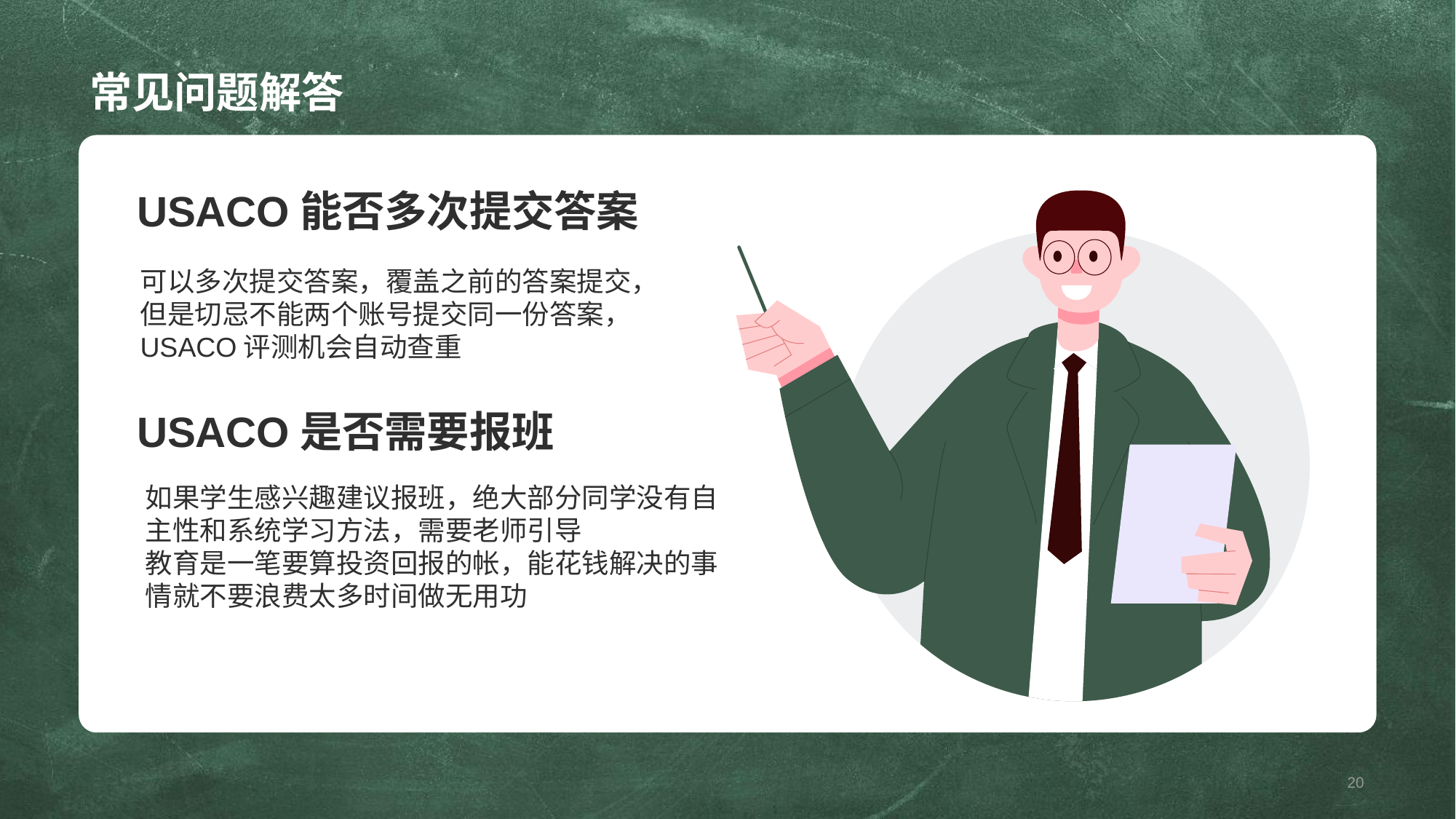

# 常见问题解答
USACO能否多次提交答案

可以多次提交答案，覆盖之前的答案提交，但是切忌不能两个账号提交同一份答案，USACO评测机会自动查重
USACO是否需要报班

如果学生感兴趣建议报班，绝大部分同学没有自主性和系统学习方法，需要老师引导
教育是一笔要算投资回报的帐，能花钱解决的事情就不要浪费太多时间做无用功
20